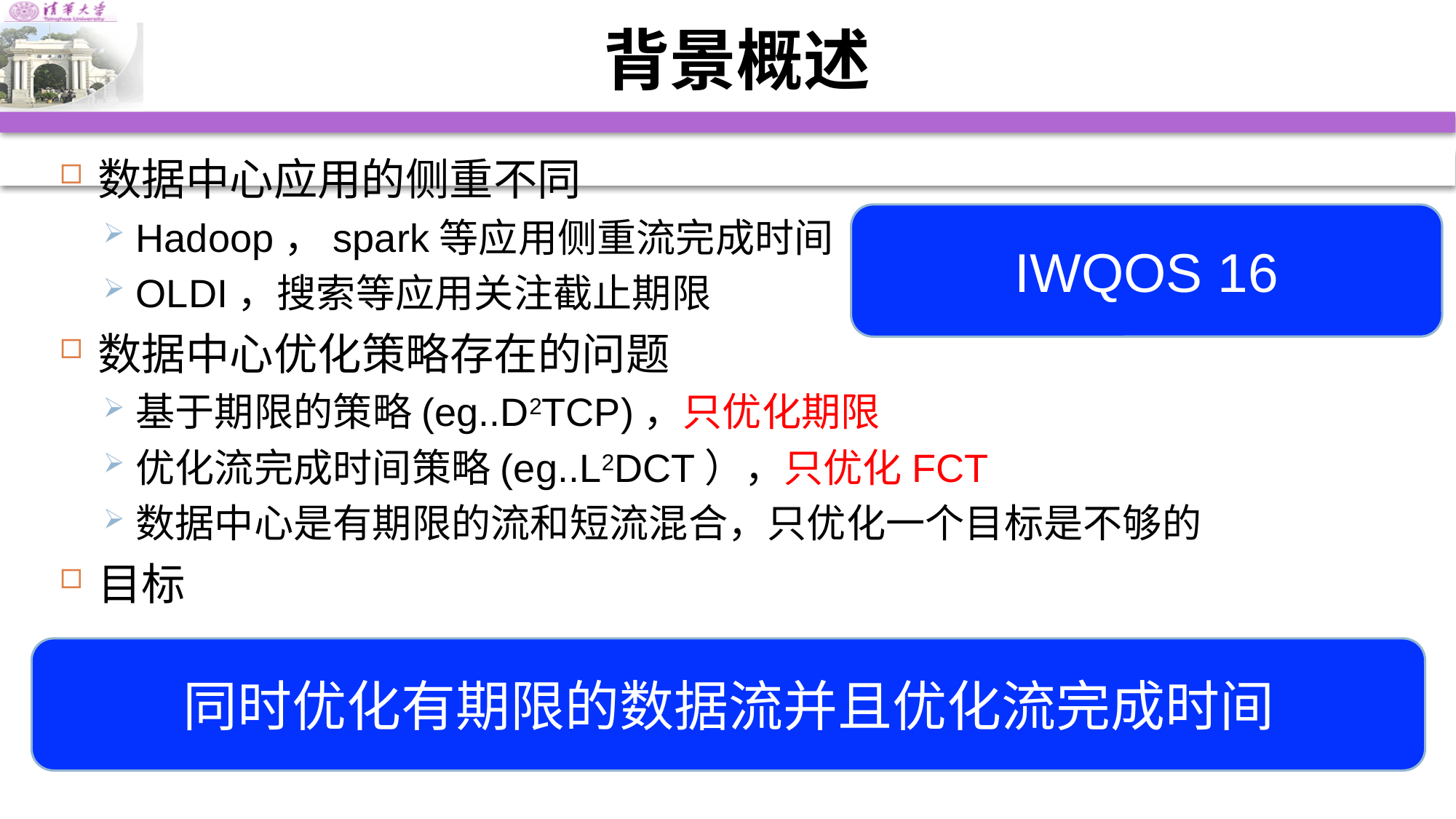

# 背景概述
数据中心应用的侧重不同
Hadoop，spark等应用侧重流完成时间
OLDI，搜索等应用关注截止期限
数据中心优化策略存在的问题
基于期限的策略(eg..D2TCP)，只优化期限
优化流完成时间策略(eg..L2DCT），只优化FCT
数据中心是有期限的流和短流混合，只优化一个目标是不够的
目标

IWQOS 16
同时优化有期限的数据流并且优化流完成时间